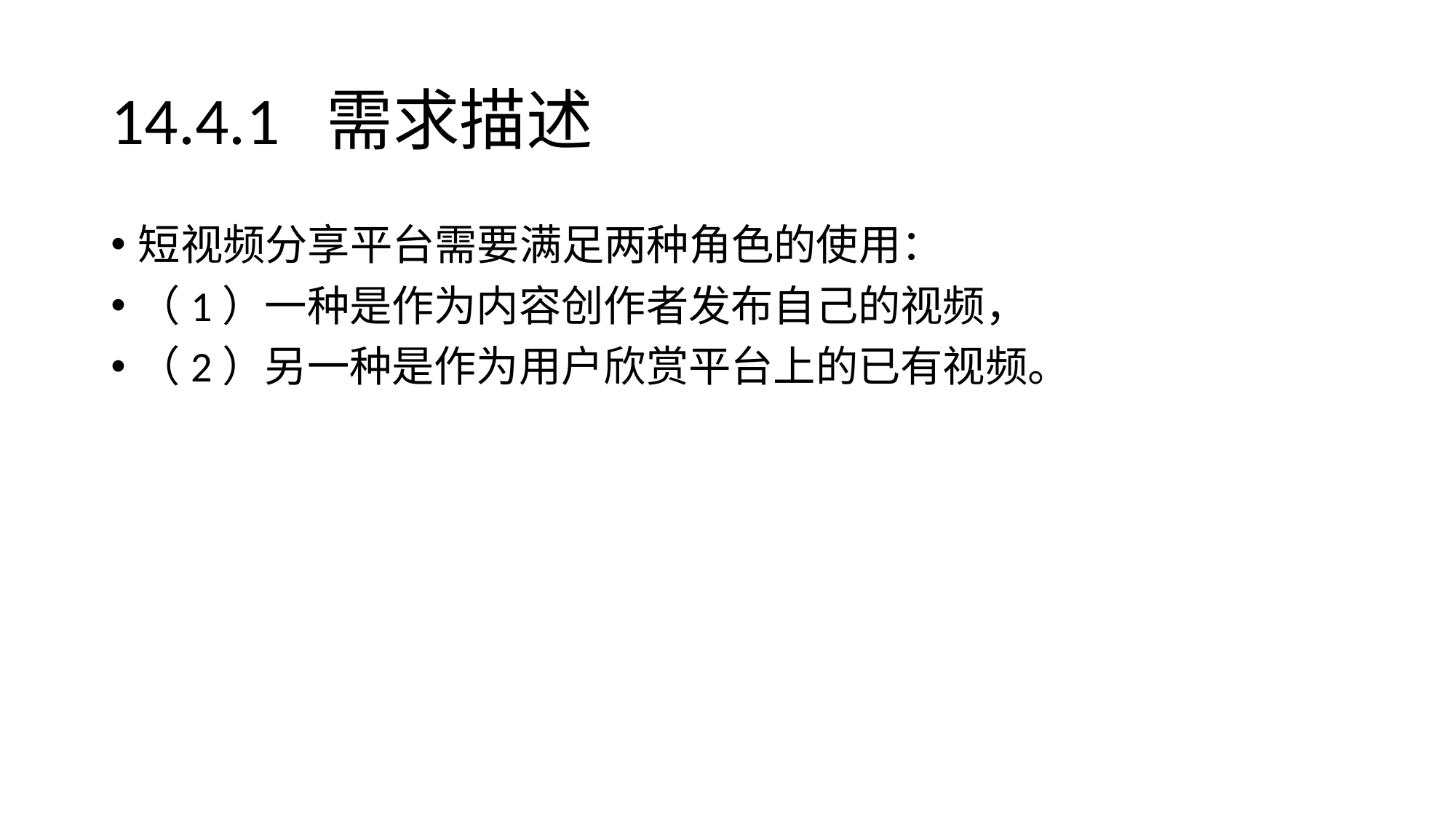

# 14.4.1  需求描述
短视频分享平台需要满足两种角色的使用：
（1）一种是作为内容创作者发布自己的视频，
（2）另一种是作为用户欣赏平台上的已有视频。